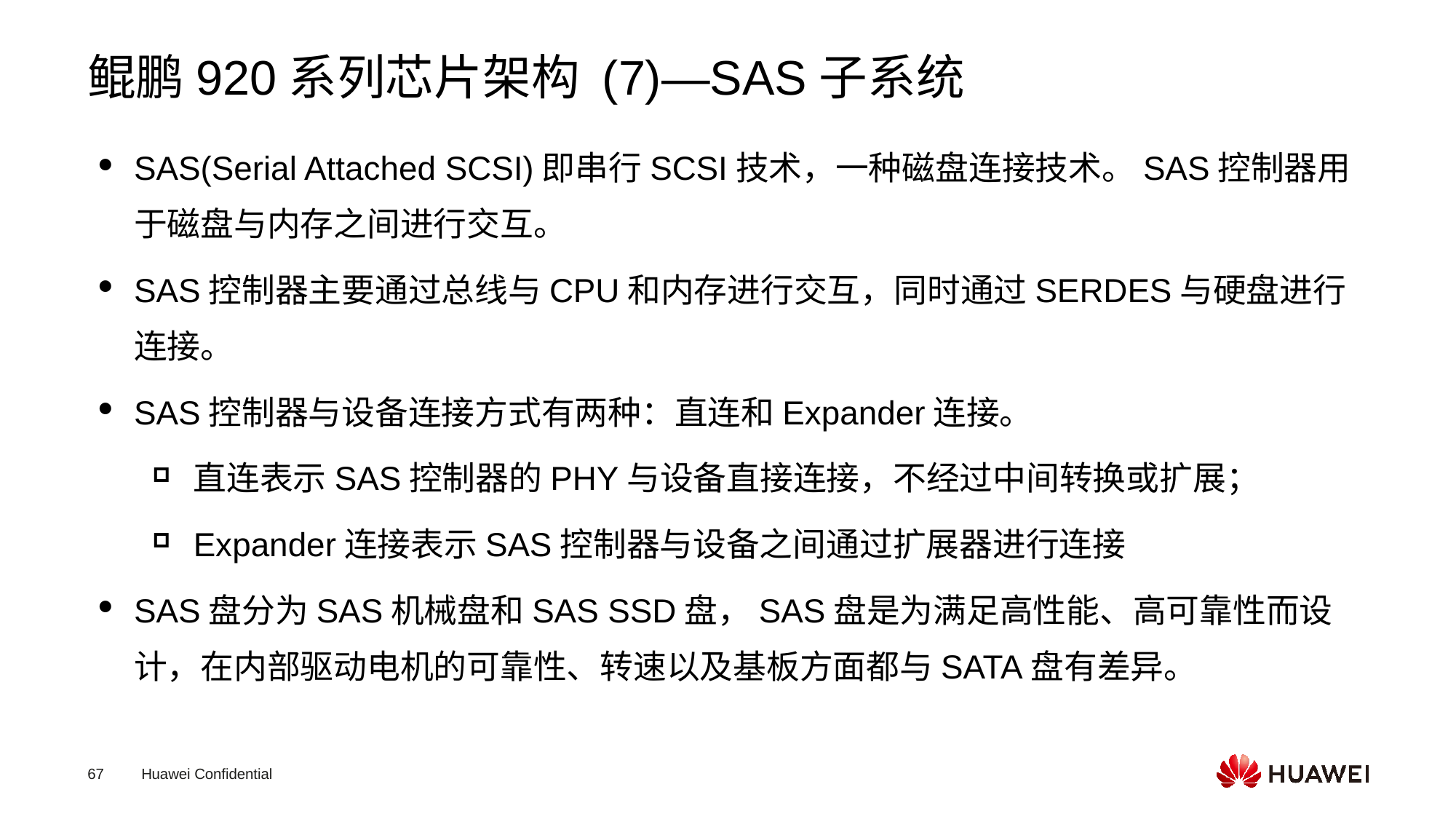

# 鲲鹏920系列芯片架构 (7)—SAS子系统
SAS(Serial Attached SCSI)即串行SCSI技术，一种磁盘连接技术。SAS控制器用于磁盘与内存之间进行交互。
SAS控制器主要通过总线与CPU和内存进行交互，同时通过SERDES与硬盘进行连接。
SAS控制器与设备连接方式有两种：直连和Expander连接。
直连表示SAS控制器的PHY与设备直接连接，不经过中间转换或扩展；
Expander连接表示SAS控制器与设备之间通过扩展器进行连接
SAS盘分为SAS机械盘和SAS SSD盘，SAS盘是为满足高性能、高可靠性而设计，在内部驱动电机的可靠性、转速以及基板方面都与SATA盘有差异。